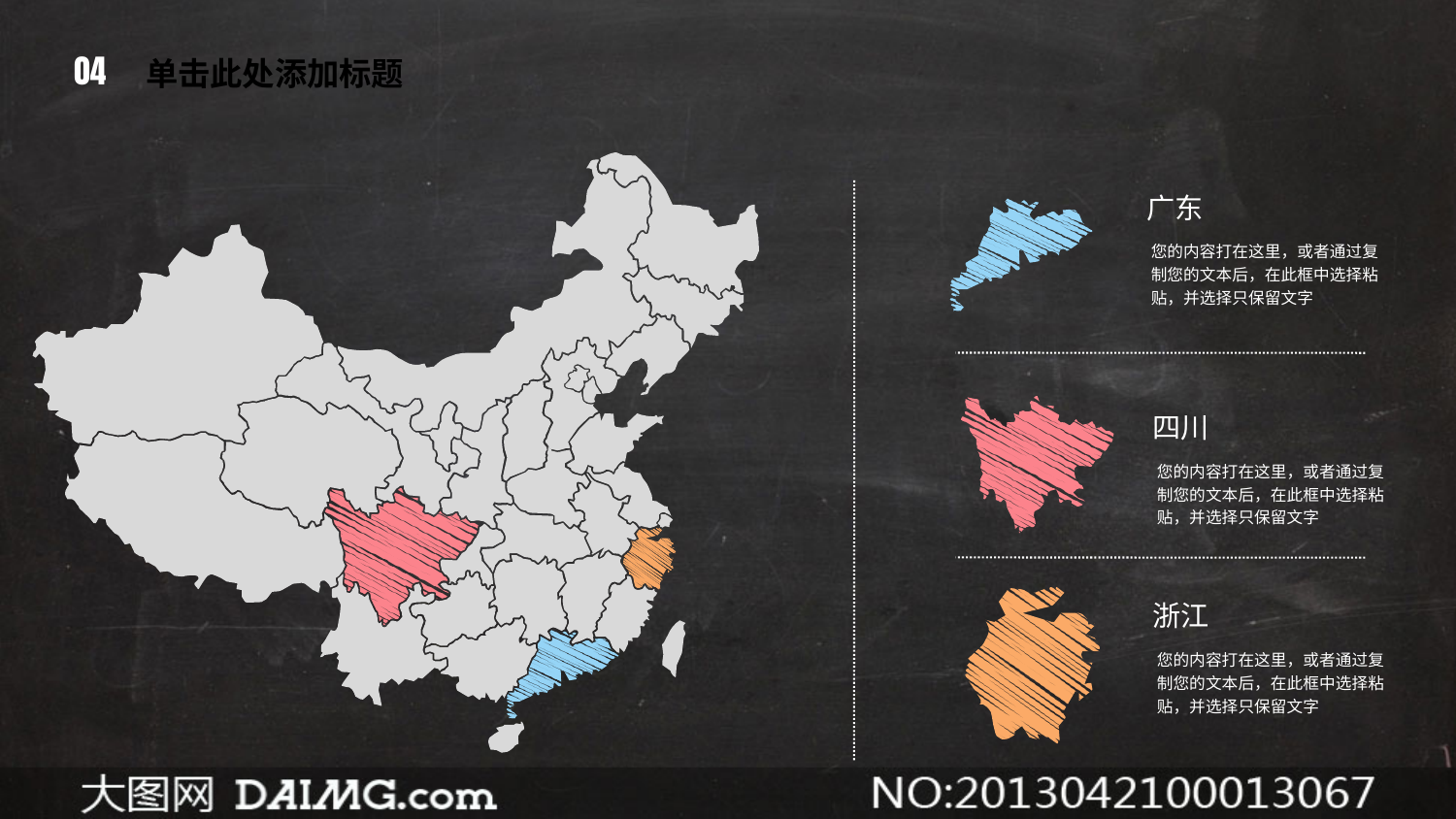

04
单击此处添加标题

广东
您的内容打在这里，或者通过复制您的文本后，在此框中选择粘贴，并选择只保留文字

四川
您的内容打在这里，或者通过复制您的文本后，在此框中选择粘贴，并选择只保留文字

浙江
您的内容打在这里，或者通过复制您的文本后，在此框中选择粘贴，并选择只保留文字